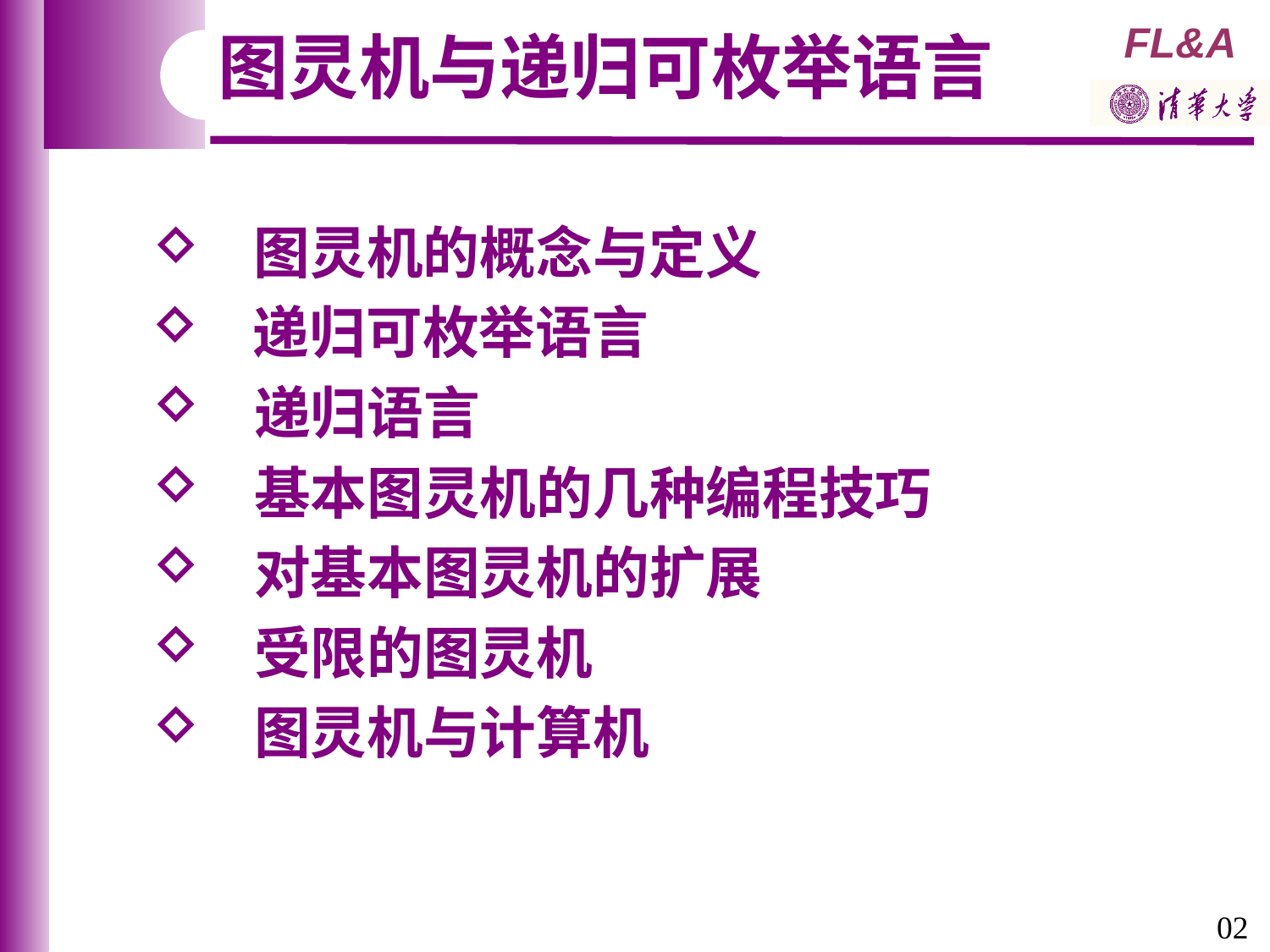

图灵机与递归可枚举语言
   图灵机的概念与定义
   递归可枚举语言
   递归语言
   基本图灵机的几种编程技巧
   对基本图灵机的扩展
   受限的图灵机
   图灵机与计算机
02